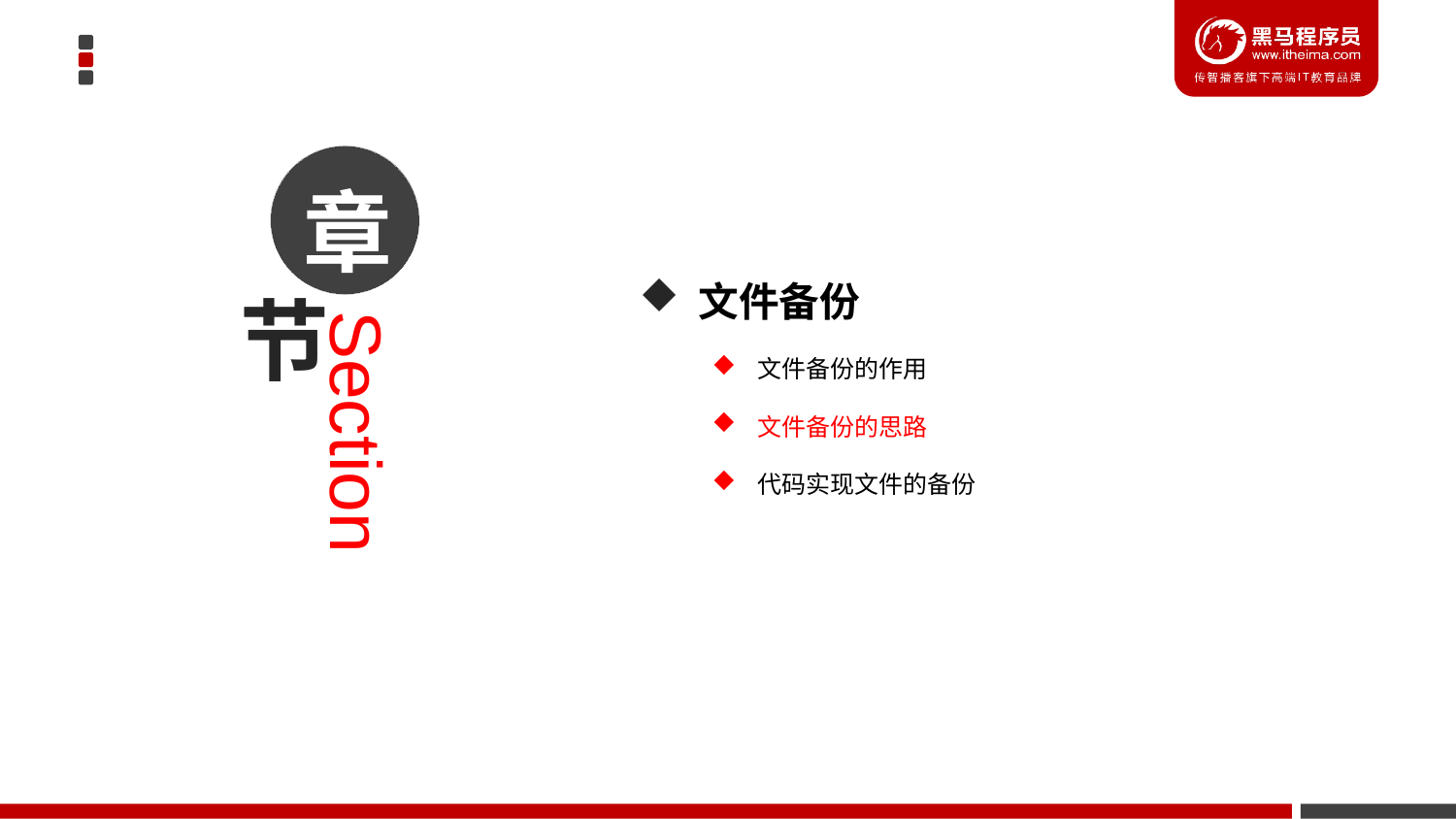

章
 文件备份
文件备份的作用
文件备份的思路
代码实现文件的备份

节
Section